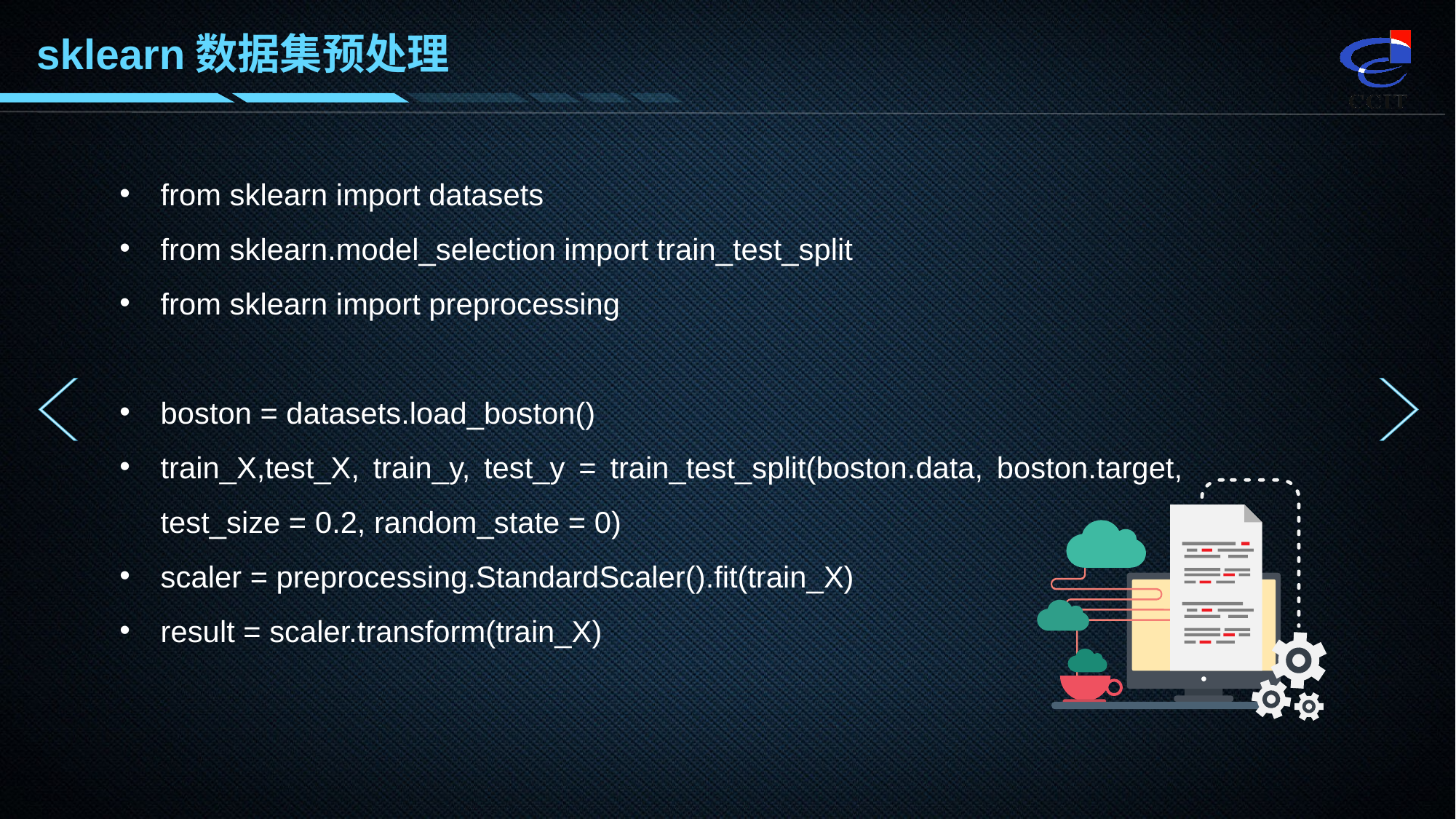

sklearn数据集预处理
from sklearn import datasets
from sklearn.model_selection import train_test_split
from sklearn import preprocessing

boston = datasets.load_boston()
train_X,test_X, train_y, test_y = train_test_split(boston.data, boston.target, test_size = 0.2, random_state = 0)
scaler = preprocessing.StandardScaler().fit(train_X)
result = scaler.transform(train_X)